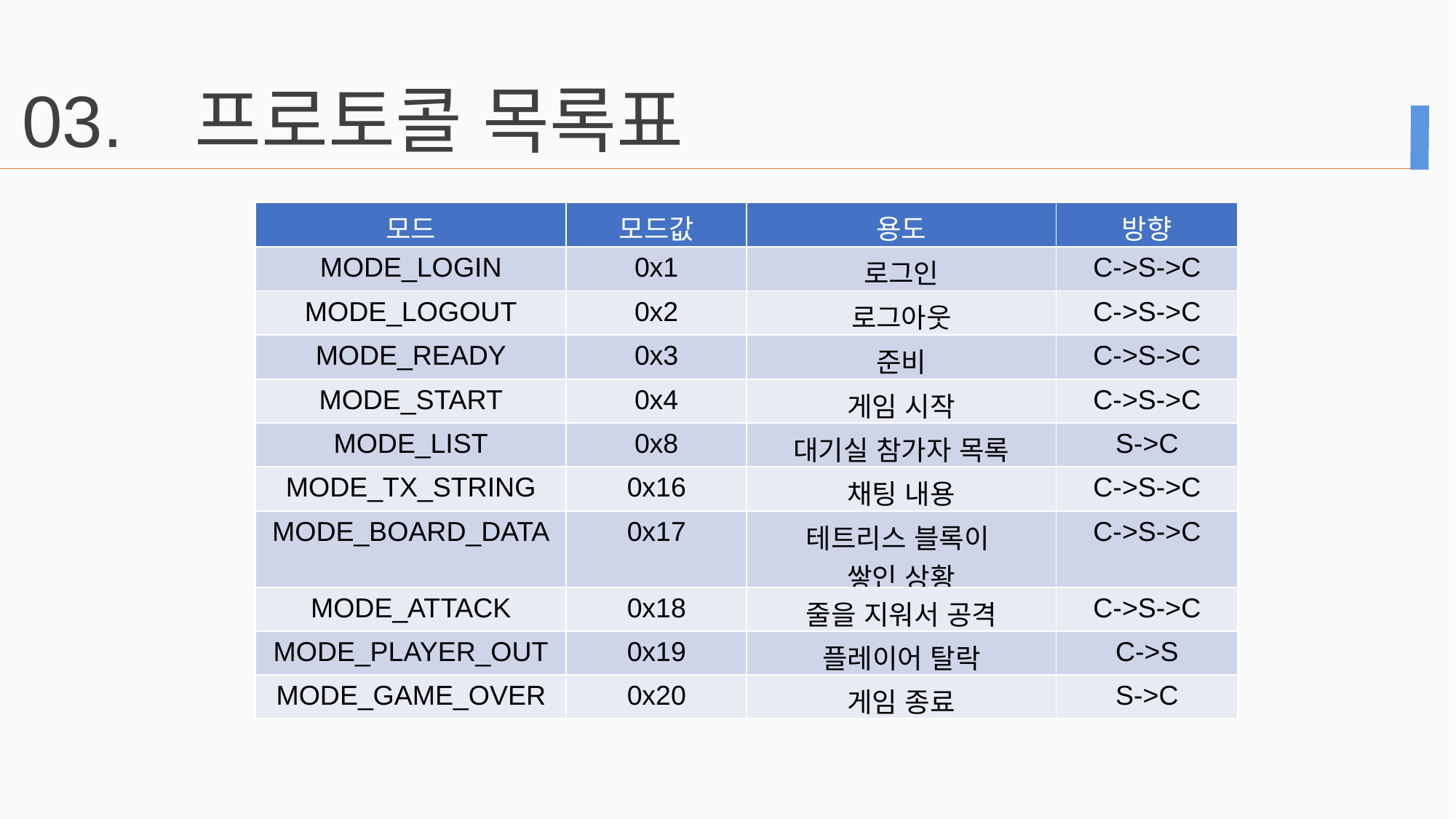

03.
프로토콜 목록표
| 모드 | 모드값 | 용도 | 방향 |
| --- | --- | --- | --- |
| MODE\_LOGIN | 0x1 | 로그인 | C->S->C |
| MODE\_LOGOUT | 0x2 | 로그아웃 | C->S->C |
| MODE\_READY | 0x3 | 준비 | C->S->C |
| MODE\_START | 0x4 | 게임 시작 | C->S->C |
| MODE\_LIST | 0x8 | 대기실 참가자 목록 | S->C |
| MODE\_TX\_STRING | 0x16 | 채팅 내용 | C->S->C |
| MODE\_BOARD\_DATA | 0x17 | 테트리스 블록이 쌓인 상황 | C->S->C |
| MODE\_ATTACK | 0x18 | 줄을 지워서 공격 | C->S->C |
| MODE\_PLAYER\_OUT | 0x19 | 플레이어 탈락 | C->S |
| MODE\_GAME\_OVER | 0x20 | 게임 종료 | S->C |